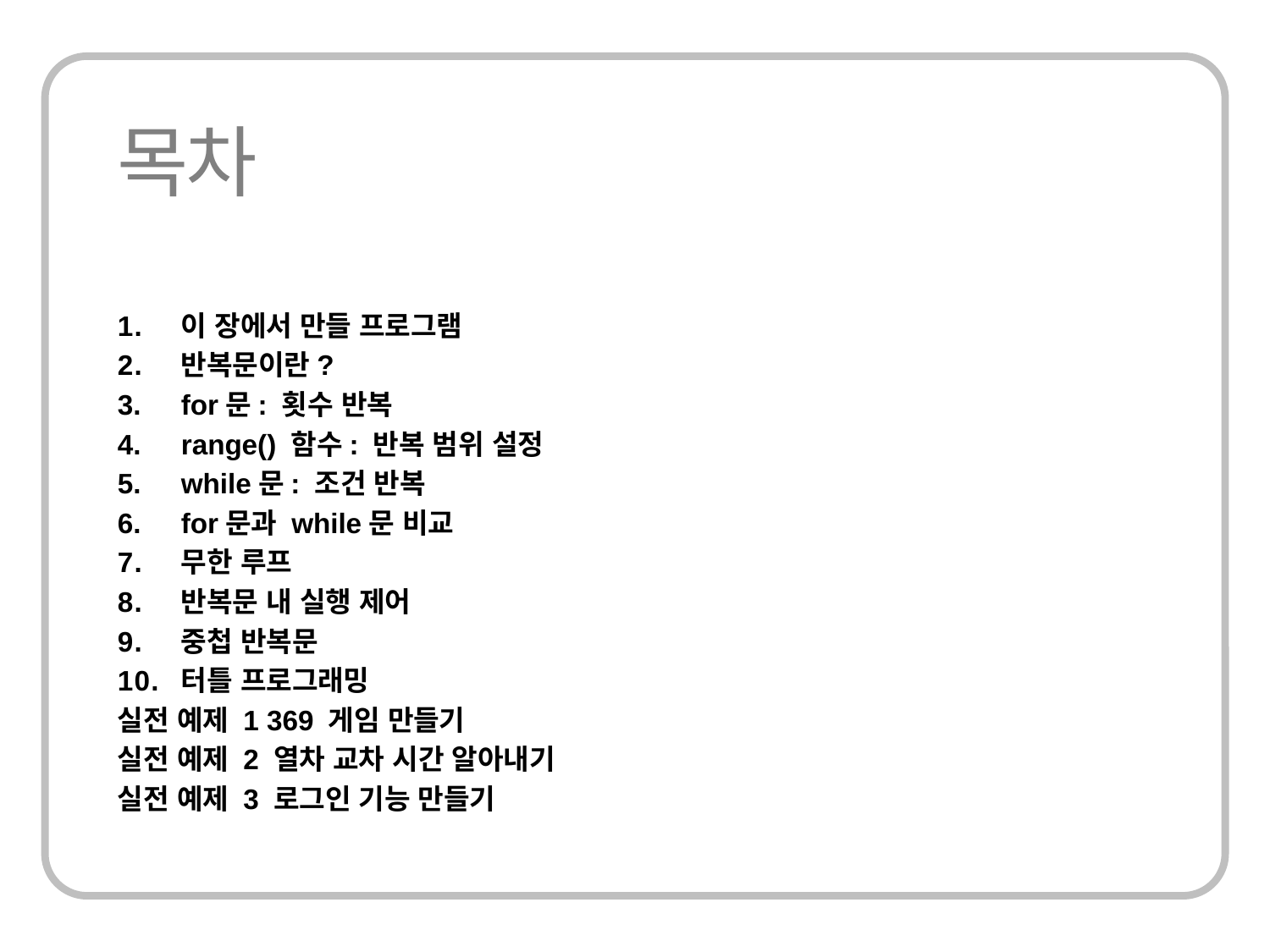

이 장에서 만들 프로그램
반복문이란?
for문: 횟수 반복
range() 함수: 반복 범위 설정
while문: 조건 반복
for문과 while문 비교
무한 루프
반복문 내 실행 제어
중첩 반복문
터틀 프로그래밍
실전 예제 1 369 게임 만들기
실전 예제 2 열차 교차 시간 알아내기
실전 예제 3 로그인 기능 만들기